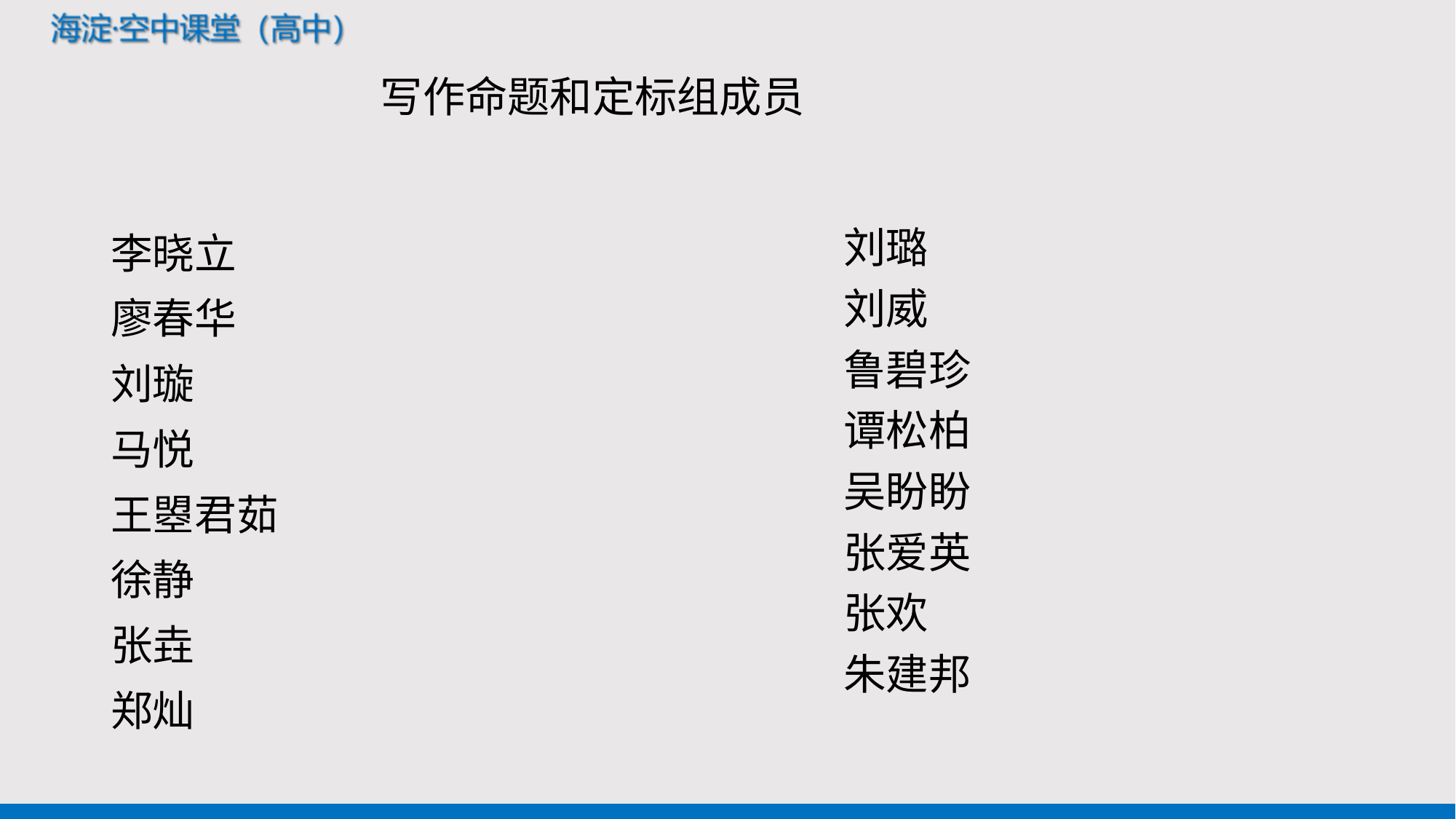

写作命题和定标组成员
李晓立
廖春华
刘璇
马悦
王曌君茹
徐静
张垚
郑灿
刘璐
刘威
鲁碧珍
谭松柏
吴盼盼
张爱英
张欢
朱建邦